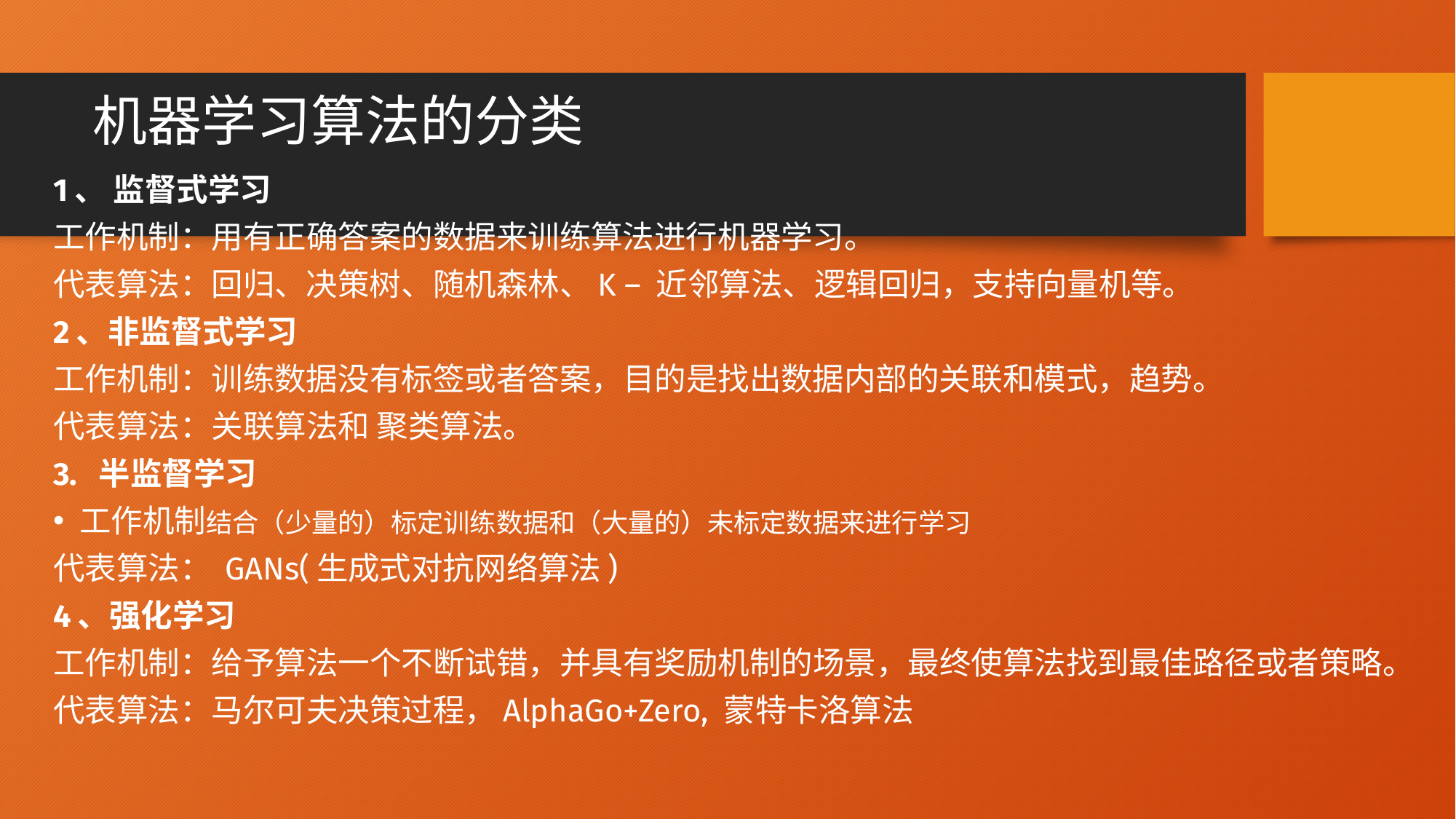

# 机器学习算法的分类
1、 监督式学习
工作机制：用有正确答案的数据来训练算法进行机器学习。
代表算法：回归、决策树、随机森林、K – 近邻算法、逻辑回归，支持向量机等。
2、非监督式学习
工作机制：训练数据没有标签或者答案，目的是找出数据内部的关联和模式，趋势。
代表算法：关联算法和 聚类算法。
3.  半监督学习
工作机制结合（少量的）标定训练数据和（大量的）未标定数据来进行学习
代表算法： GANs(生成式对抗网络算法)
4、强化学习
工作机制：给予算法一个不断试错，并具有奖励机制的场景，最终使算法找到最佳路径或者策略。
代表算法：马尔可夫决策过程，AlphaGo+Zero, 蒙特卡洛算法